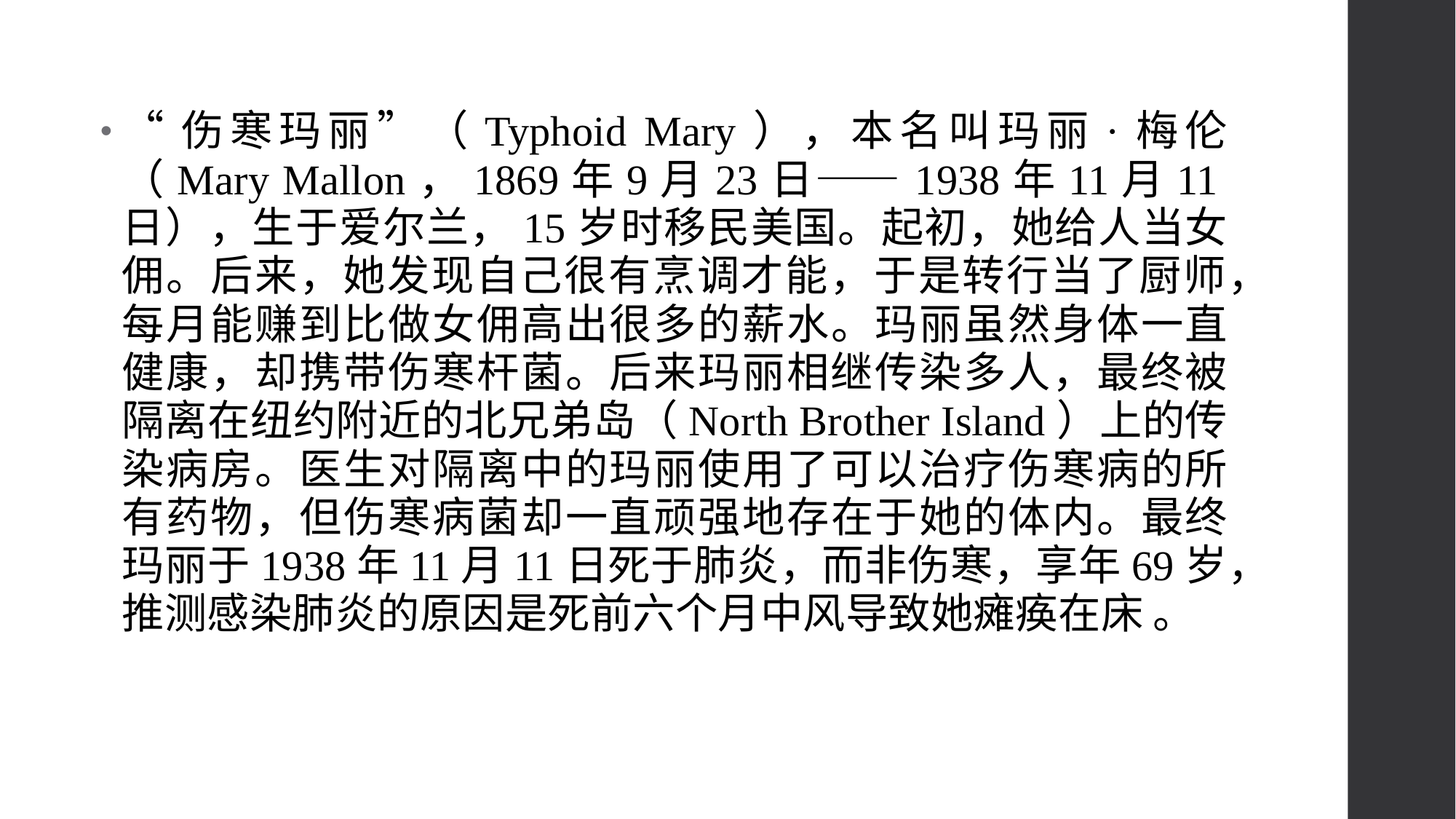

“伤寒玛丽”（Typhoid Mary），本名叫玛丽·梅伦（Mary Mallon，1869年9月23日——1938年11月11日），生于爱尔兰，15岁时移民美国。起初，她给人当女佣。后来，她发现自己很有烹调才能，于是转行当了厨师，每月能赚到比做女佣高出很多的薪水。玛丽虽然身体一直健康，却携带伤寒杆菌。后来玛丽相继传染多人，最终被隔离在纽约附近的北兄弟岛（North Brother Island）上的传染病房。医生对隔离中的玛丽使用了可以治疗伤寒病的所有药物，但伤寒病菌却一直顽强地存在于她的体内。最终玛丽于1938年11月11日死于肺炎，而非伤寒，享年69岁，推测感染肺炎的原因是死前六个月中风导致她瘫痪在床 。